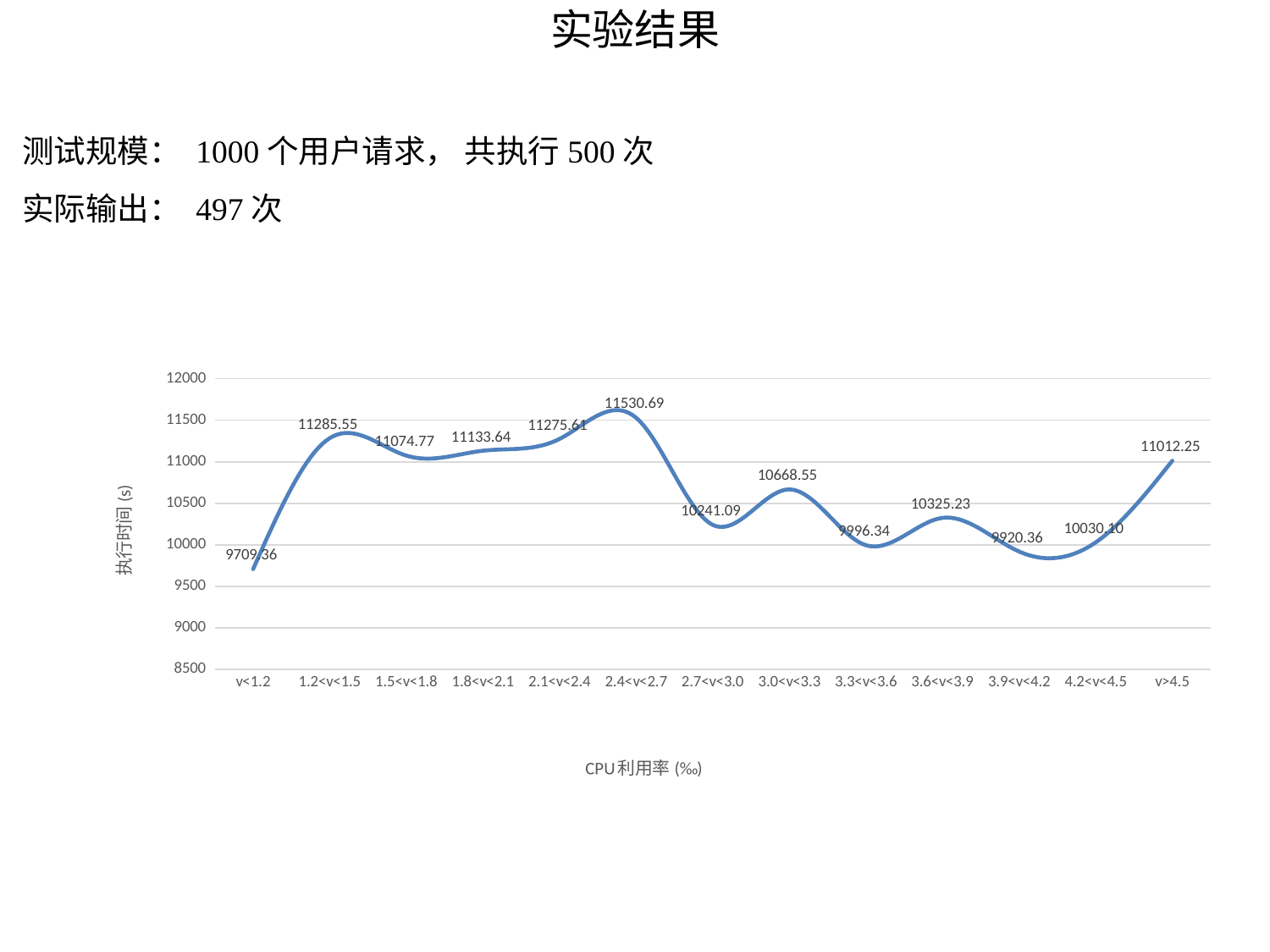

# 实验结果
测试规模： 1000个用户请求， 共执行500次
实际输出： 497次

### Chart

| Category | 执行时间： |
|---|---|
| v<1.2 | 9709.36166666667 |
| 1.2<v<1.5 | 11285.553500000002 |
| 1.5<v<1.8 | 11074.773584905663 |
| 1.8<v<2.1 | 11133.643137254898 |
| 2.1<v<2.4 | 11275.612931034482 |
| 2.4<v<2.7 | 11530.69129032258 |
| 2.7<v<3.0 | 10241.091132075471 |
| 3.0<v<3.3 | 10668.547812500003 |
| 3.3<v<3.6 | 9996.339062500003 |
| 3.6<v<3.9 | 10325.228387096775 |
| 3.9<v<4.2 | 9920.361666666666 |
| 4.2<v<4.5 | 10030.098846153845 |
| v>4.5 | 11012.25142857143 |